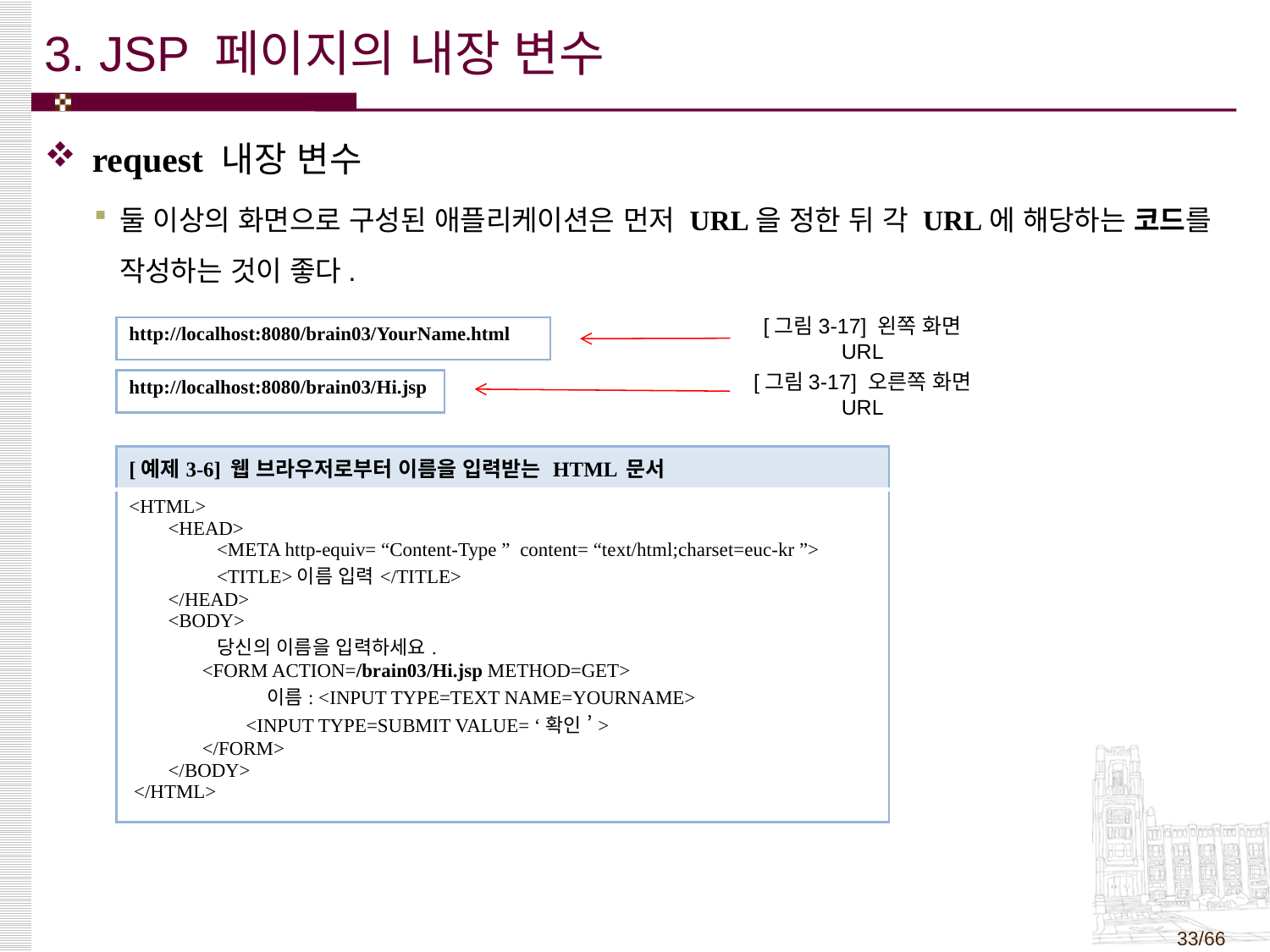

# 3. JSP 페이지의 내장 변수
request 내장 변수
둘 이상의 화면으로 구성된 애플리케이션은 먼저 URL을 정한 뒤 각 URL에 해당하는 코드를 작성하는 것이 좋다.

| http://localhost:8080/brain03/YourName.html |
| --- |
[그림3-17] 왼쪽 화면 URL
| http://localhost:8080/brain03/Hi.jsp |
| --- |
[그림3-17] 오른쪽 화면 URL
| [예제3-6] 웹 브라우저로부터 이름을 입력받는 HTML 문서 |
| --- |
| <HTML> <HEAD> <META http-equiv= “Content-Type ” content= “text/html;charset=euc-kr ”> <TITLE>이름 입력</TITLE> </HEAD> <BODY> 당신의 이름을 입력하세요. <FORM ACTION=/brain03/Hi.jsp METHOD=GET> 이름: <INPUT TYPE=TEXT NAME=YOURNAME> <INPUT TYPE=SUBMIT VALUE= ‘확인 ’> </FORM> </BODY> </HTML> |